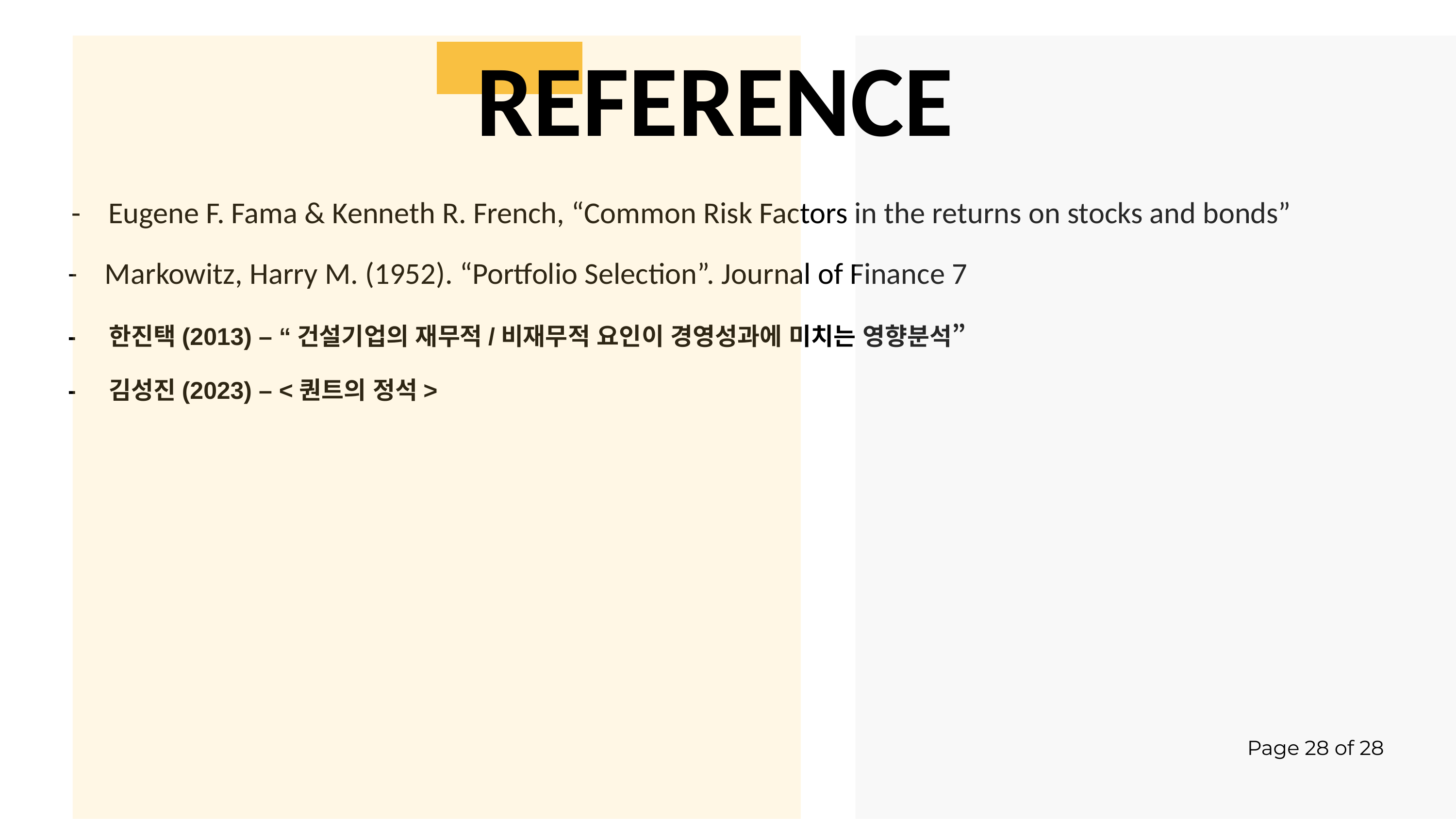

REFERENCE

-    Eugene F. Fama & Kenneth R. French, “Common Risk Factors in the returns on stocks and bonds”
-    Markowitz, Harry M. (1952). “Portfolio Selection”. Journal of Finance 7
-    한진택(2013) – “건설기업의 재무적/비재무적 요인이 경영성과에 미치는 영향분석”
-    김성진(2023) – <퀀트의 정석>
Page 28 of 28